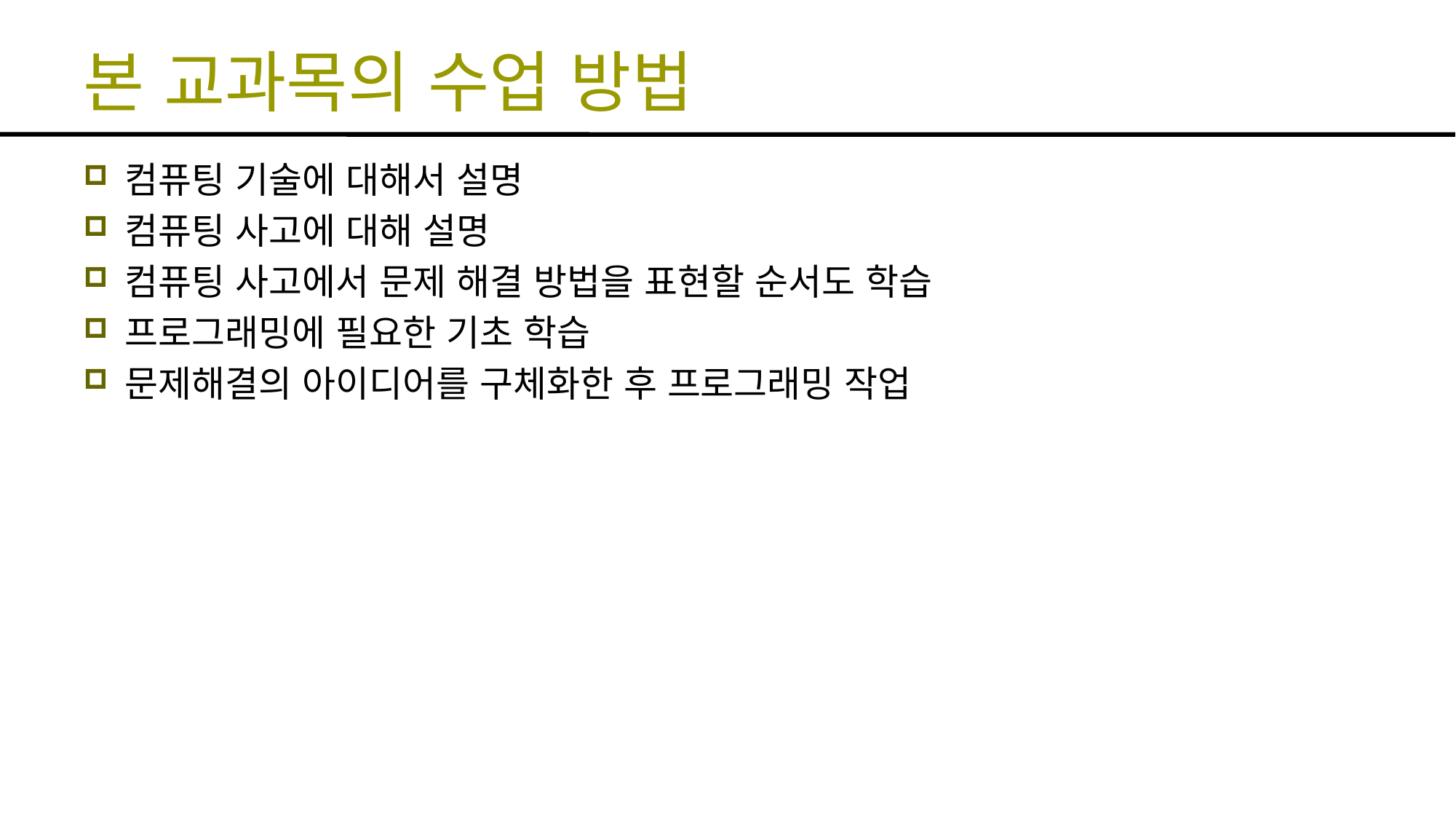

# 본 교과목의 수업 방법
컴퓨팅 기술에 대해서 설명
컴퓨팅 사고에 대해 설명
컴퓨팅 사고에서 문제 해결 방법을 표현할 순서도 학습
프로그래밍에 필요한 기초 학습
문제해결의 아이디어를 구체화한 후 프로그래밍 작업